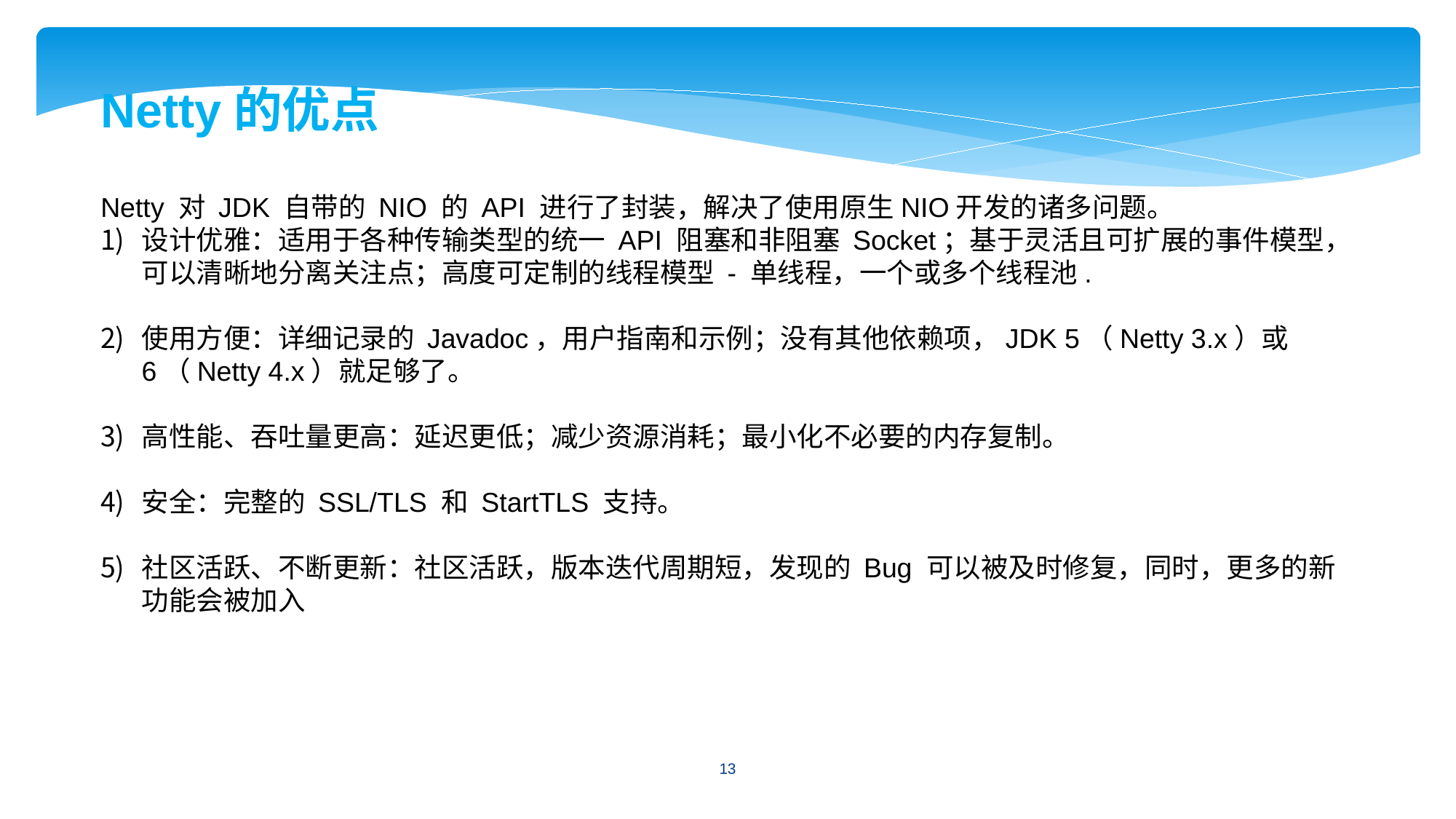

Netty的优点

Netty 对 JDK 自带的 NIO 的 API 进行了封装，解决了使用原生NIO开发的诸多问题。
设计优雅：适用于各种传输类型的统一 API 阻塞和非阻塞 Socket；基于灵活且可扩展的事件模型，可以清晰地分离关注点；高度可定制的线程模型 - 单线程，一个或多个线程池.

使用方便：详细记录的 Javadoc，用户指南和示例；没有其他依赖项，JDK 5（Netty 3.x）或 6（Netty 4.x）就足够了。

高性能、吞吐量更高：延迟更低；减少资源消耗；最小化不必要的内存复制。

安全：完整的 SSL/TLS 和 StartTLS 支持。

社区活跃、不断更新：社区活跃，版本迭代周期短，发现的 Bug 可以被及时修复，同时，更多的新功能会被加入

13